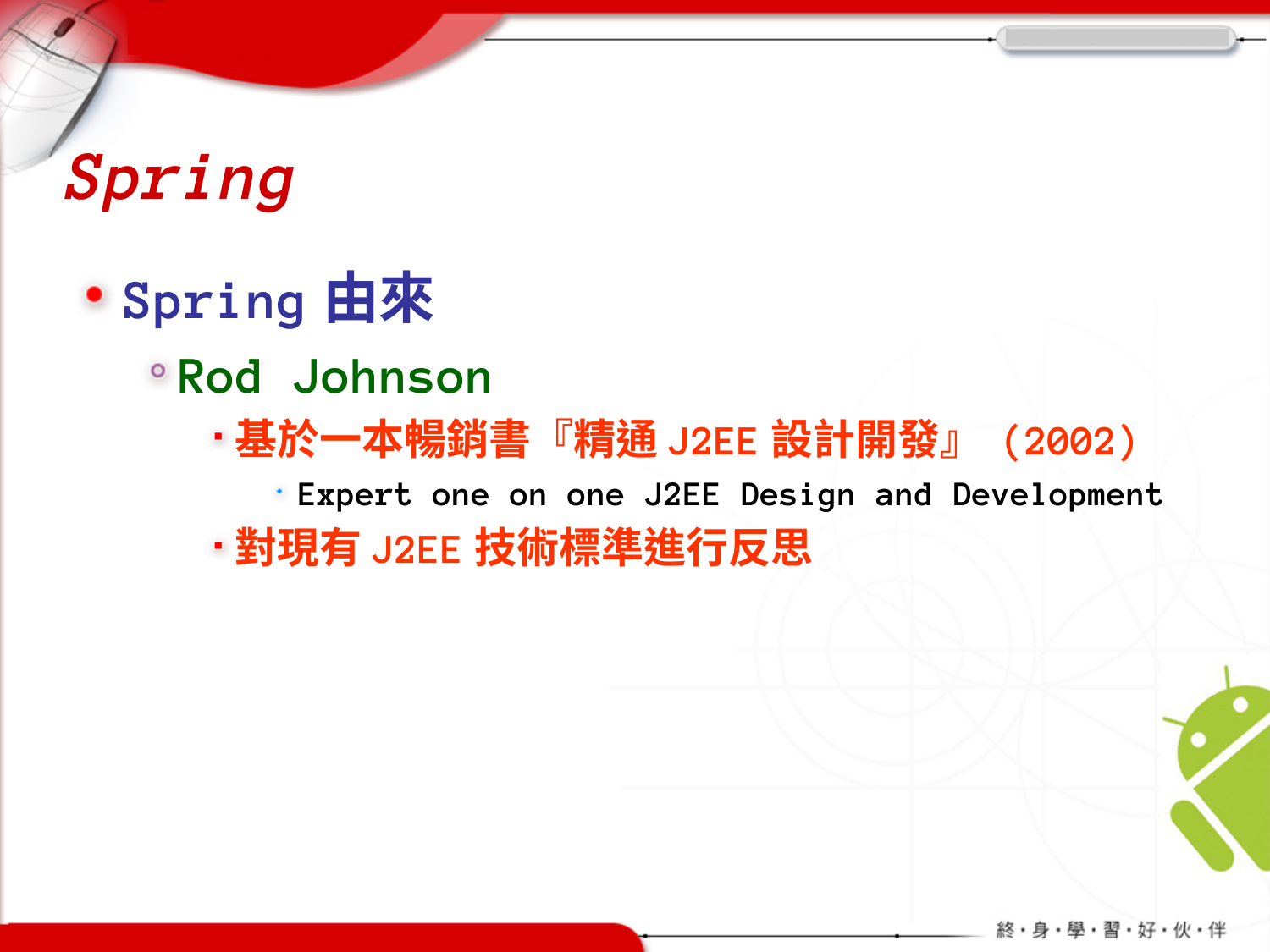

# Spring
Spring由來
Rod Johnson
基於一本暢銷書『精通J2EE設計開發』 (2002)
Expert one on one J2EE Design and Development
對現有J2EE技術標準進行反思